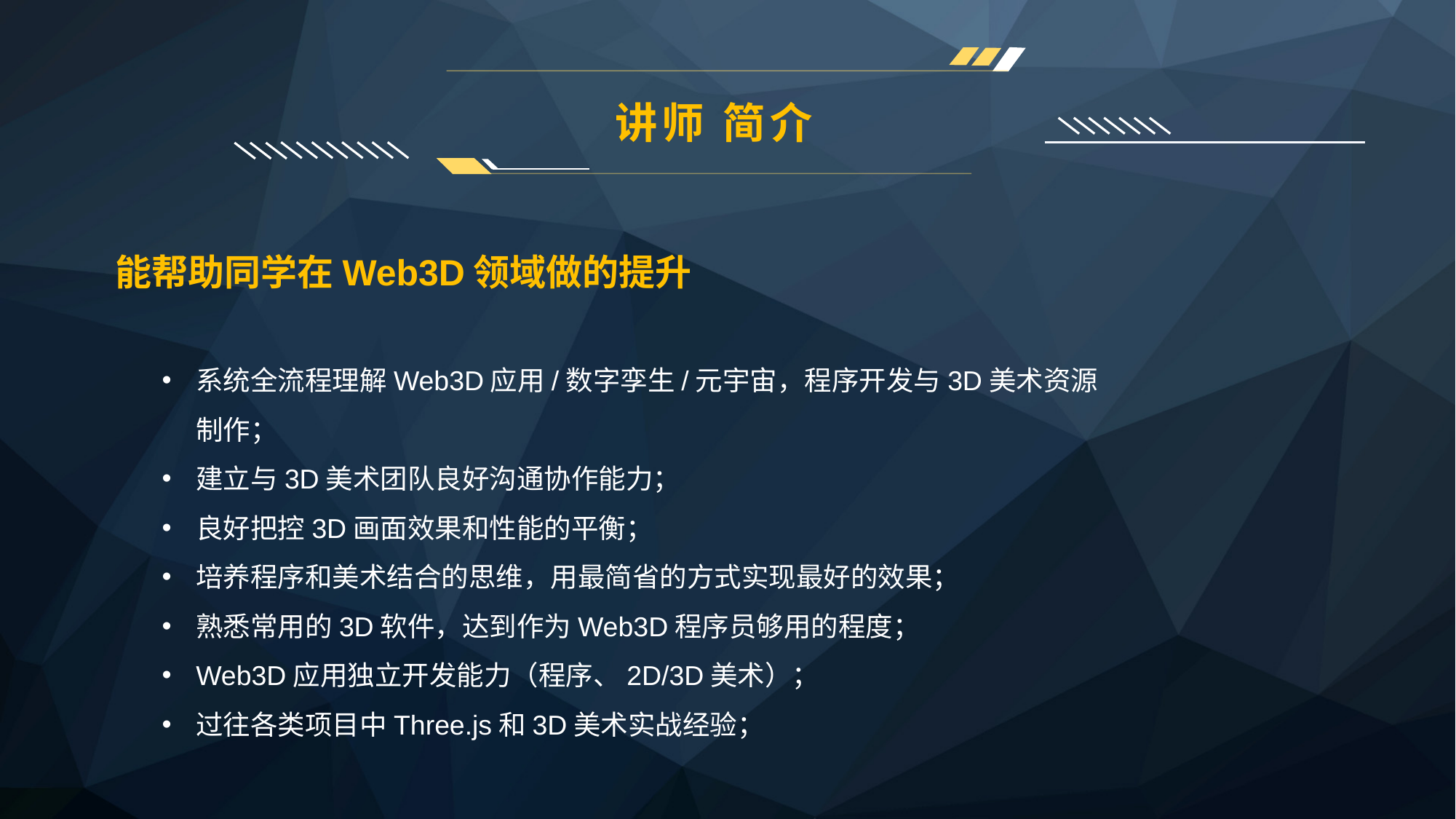

讲师 简介

能帮助同学在Web3D领域做的提升
系统全流程理解Web3D应用/数字孪生/元宇宙，程序开发与3D美术资源制作；
建立与3D美术团队良好沟通协作能力；
良好把控3D画面效果和性能的平衡；
培养程序和美术结合的思维，用最简省的方式实现最好的效果；
熟悉常用的3D软件，达到作为Web3D程序员够用的程度；
Web3D应用独立开发能力（程序、2D/3D美术）；
过往各类项目中Three.js和3D美术实战经验；